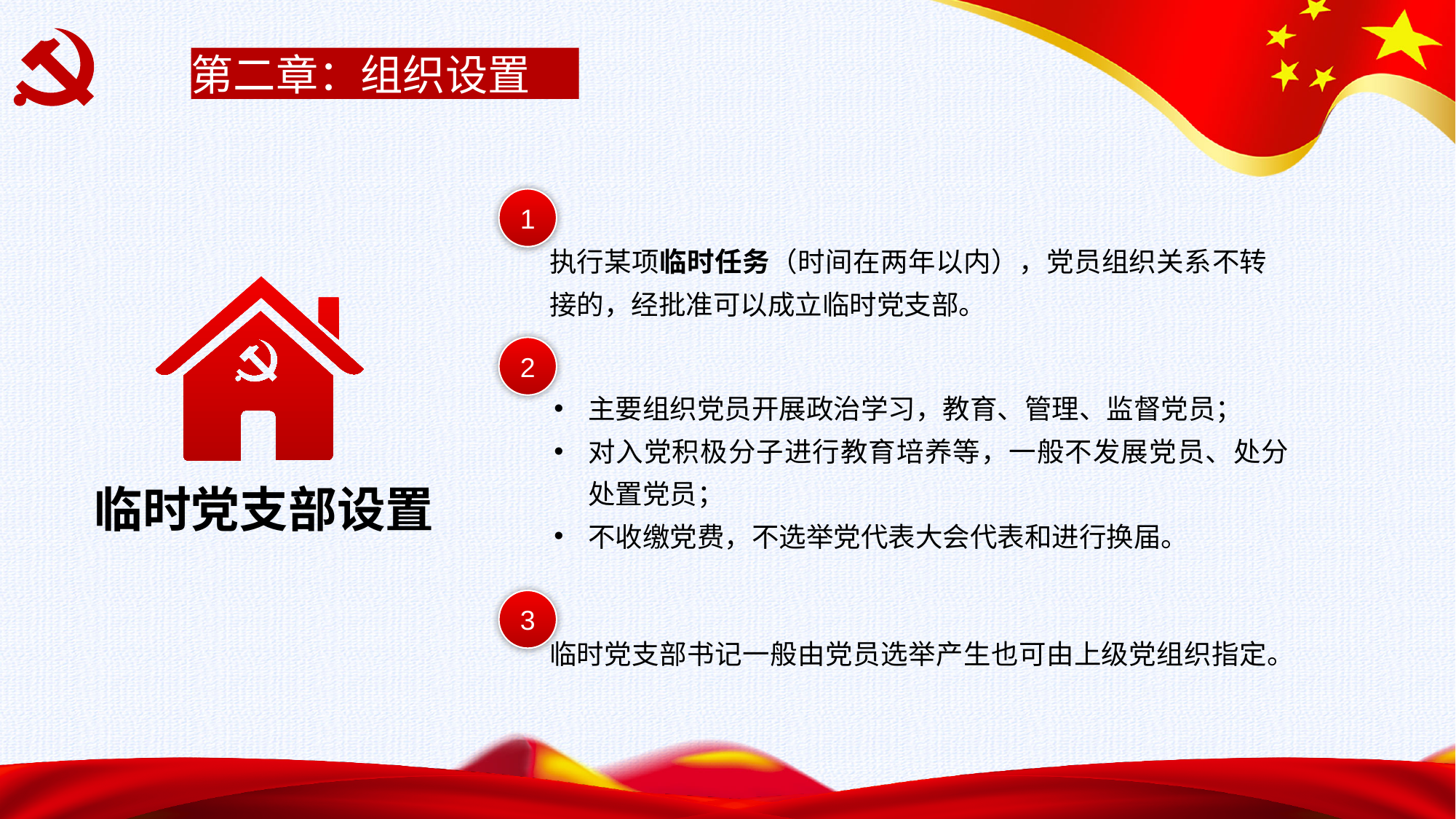

第二章：组织设置
1
执行某项临时任务（时间在两年以内），党员组织关系不转接的，经批准可以成立临时党支部。

2
主要组织党员开展政治学习，教育、管理、监督党员；
对入党积极分子进行教育培养等，一般不发展党员、处分处置党员；
不收缴党费，不选举党代表大会代表和进行换届。
临时党支部设置
3
临时党支部书记一般由党员选举产生也可由上级党组织指定。